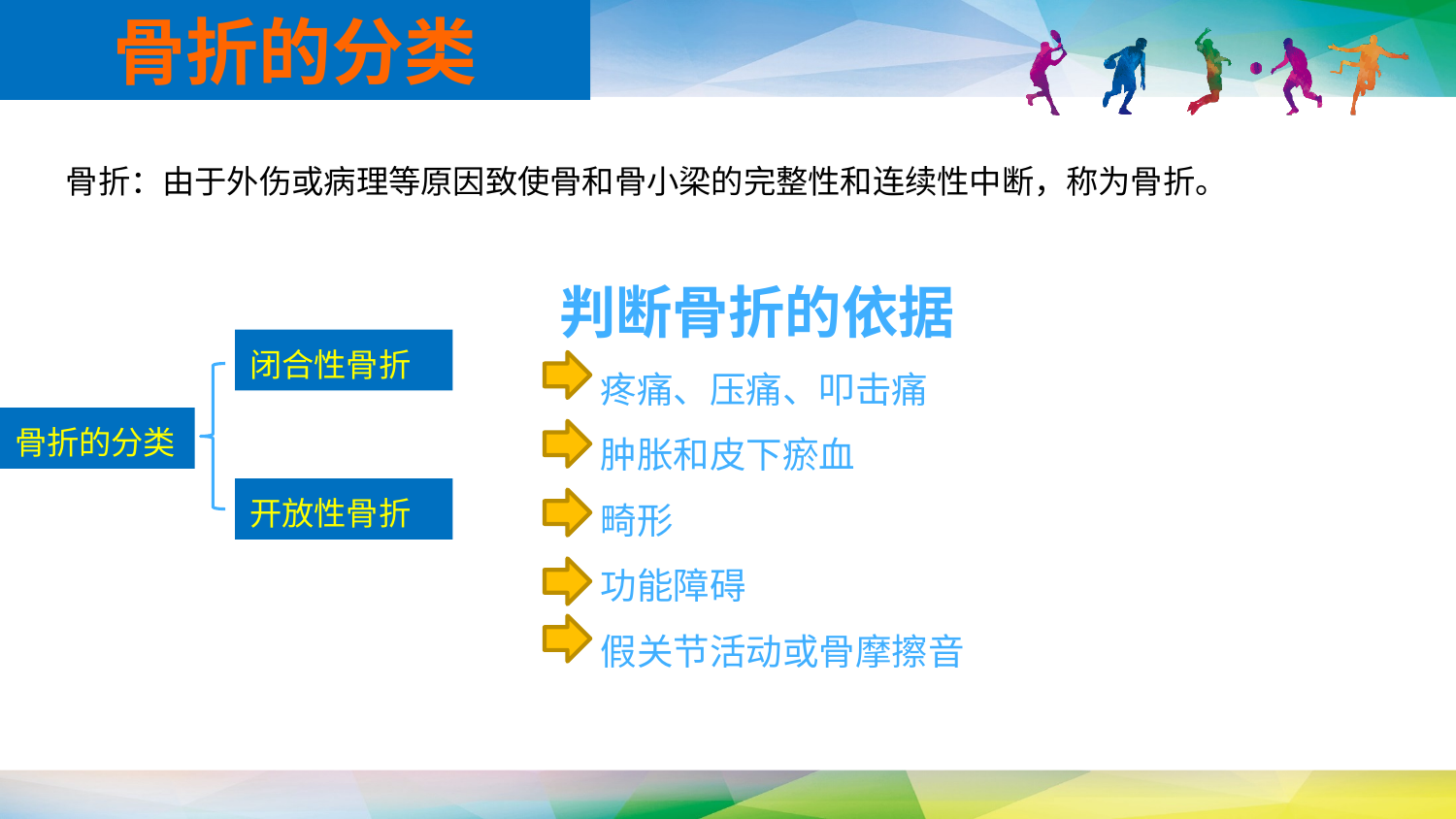

骨折的分类
      骨折：由于外伤或病理等原因致使骨和骨小梁的完整性和连续性中断，称为骨折。

判断骨折的依据
    疼痛、压痛、叩击痛
    肿胀和皮下瘀血
    畸形
    功能障碍
    假关节活动或骨摩擦音

闭合性骨折

骨折的分类

开放性骨折